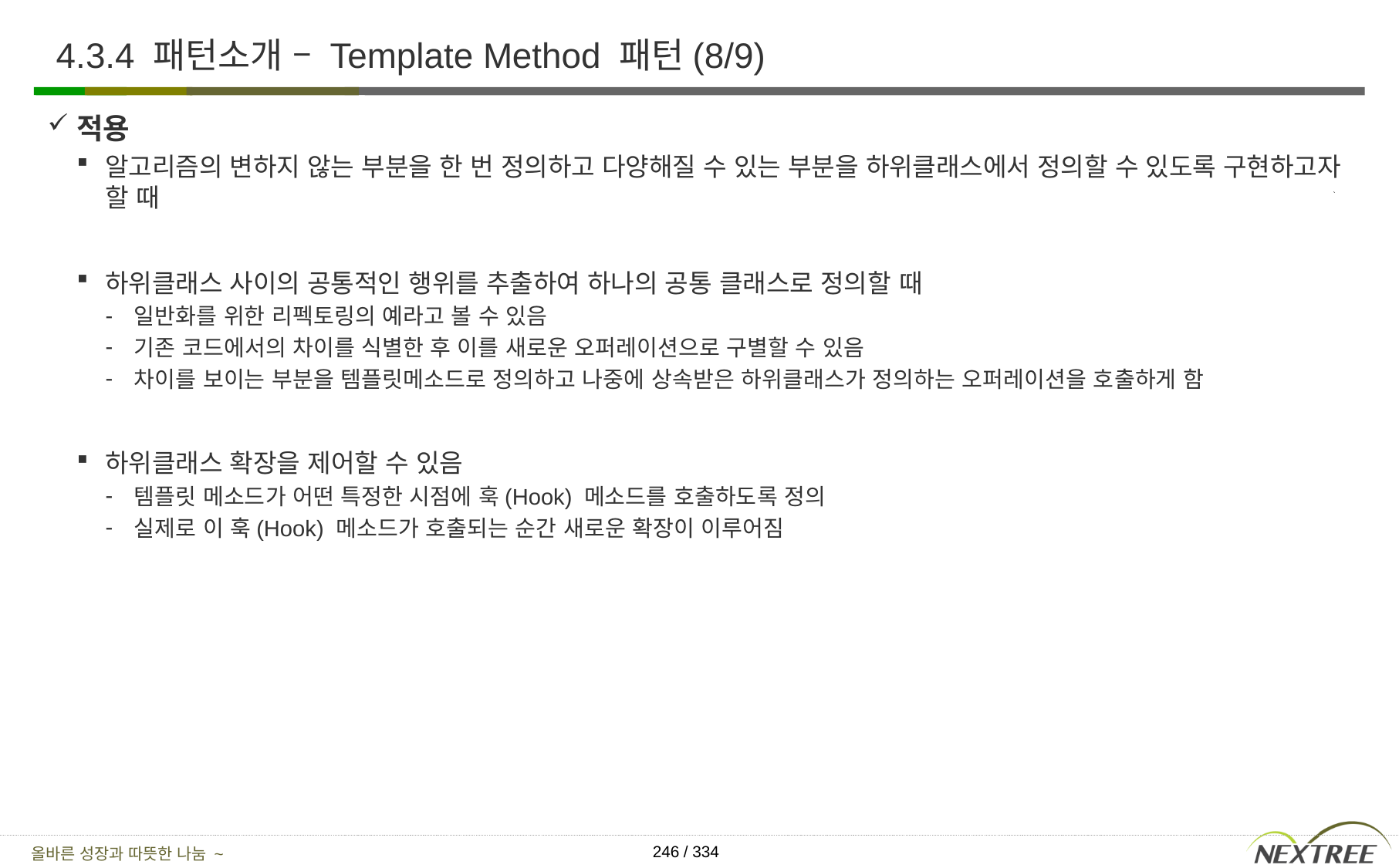

# 4.3.4 패턴소개 – Template Method 패턴(8/9)
적용
알고리즘의 변하지 않는 부분을 한 번 정의하고 다양해질 수 있는 부분을 하위클래스에서 정의할 수 있도록 구현하고자 할 때

하위클래스 사이의 공통적인 행위를 추출하여 하나의 공통 클래스로 정의할 때
일반화를 위한 리펙토링의 예라고 볼 수 있음
기존 코드에서의 차이를 식별한 후 이를 새로운 오퍼레이션으로 구별할 수 있음
차이를 보이는 부분을 템플릿메소드로 정의하고 나중에 상속받은 하위클래스가 정의하는 오퍼레이션을 호출하게 함

하위클래스 확장을 제어할 수 있음
템플릿 메소드가 어떤 특정한 시점에 훅(Hook) 메소드를 호출하도록 정의
실제로 이 훅(Hook) 메소드가 호출되는 순간 새로운 확장이 이루어짐